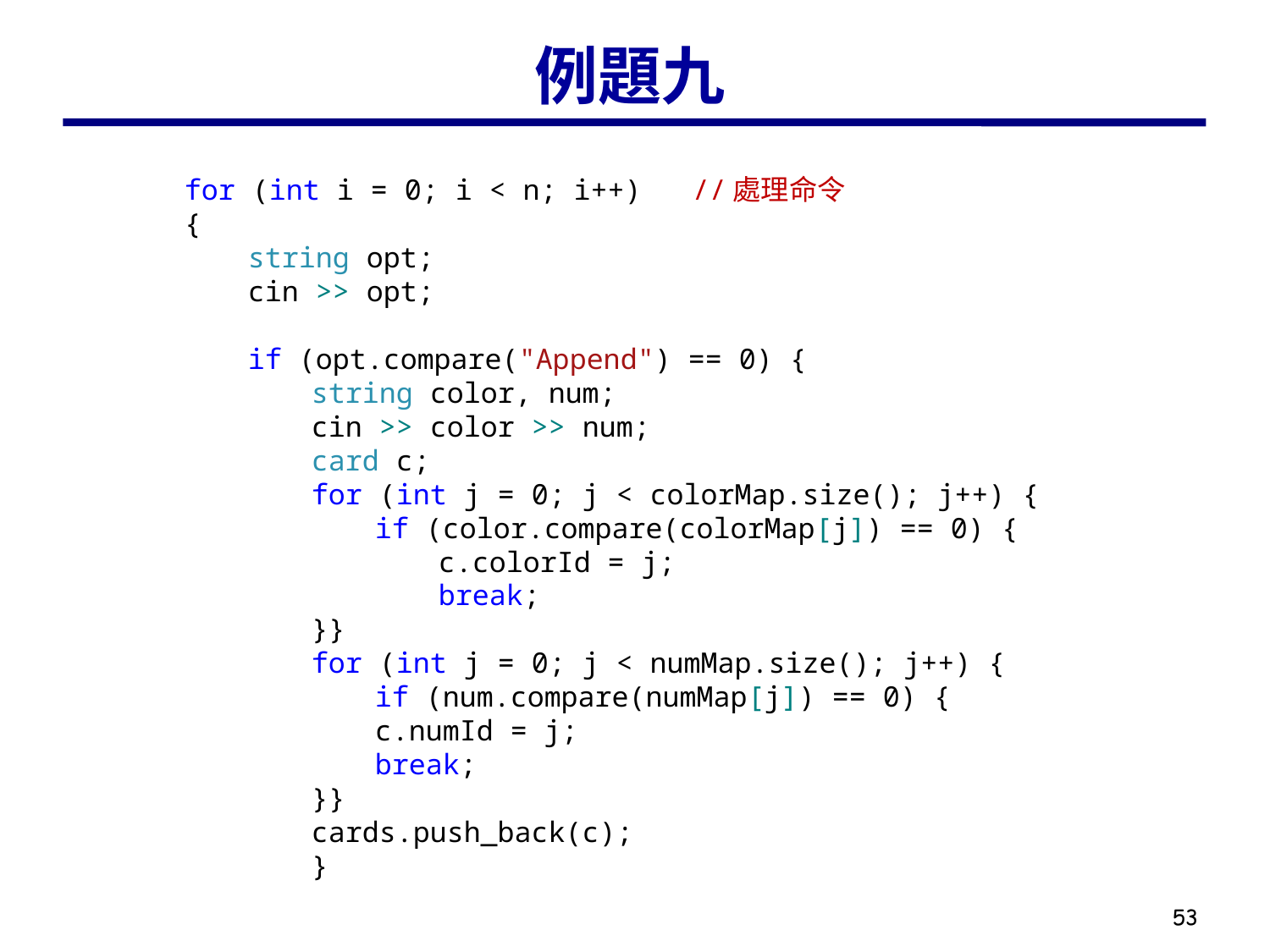

# 例題九
for (int i = 0; i < n; i++)	//處理命令
{
string opt;
cin >> opt;

if (opt.compare("Append") == 0) {
string color, num;
cin >> color >> num;
card c;
for (int j = 0; j < colorMap.size(); j++) {
if (color.compare(colorMap[j]) == 0) {
c.colorId = j;
break;
}}
for (int j = 0; j < numMap.size(); j++) {
if (num.compare(numMap[j]) == 0) {
c.numId = j;
break;
}}
cards.push_back(c);
}